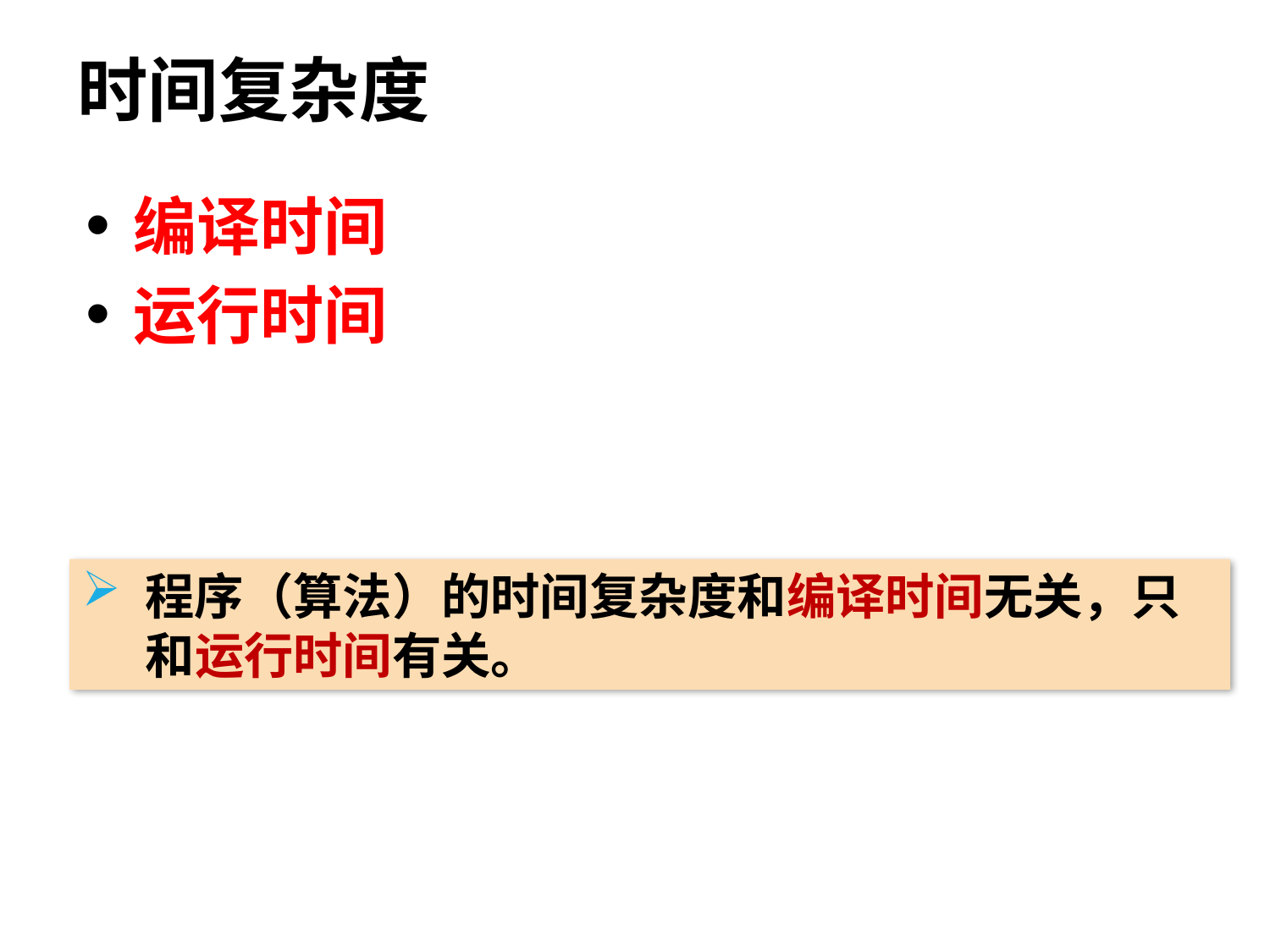

时间复杂度
编译时间
运行时间
程序（算法）的时间复杂度和编译时间无关，只和运行时间有关。